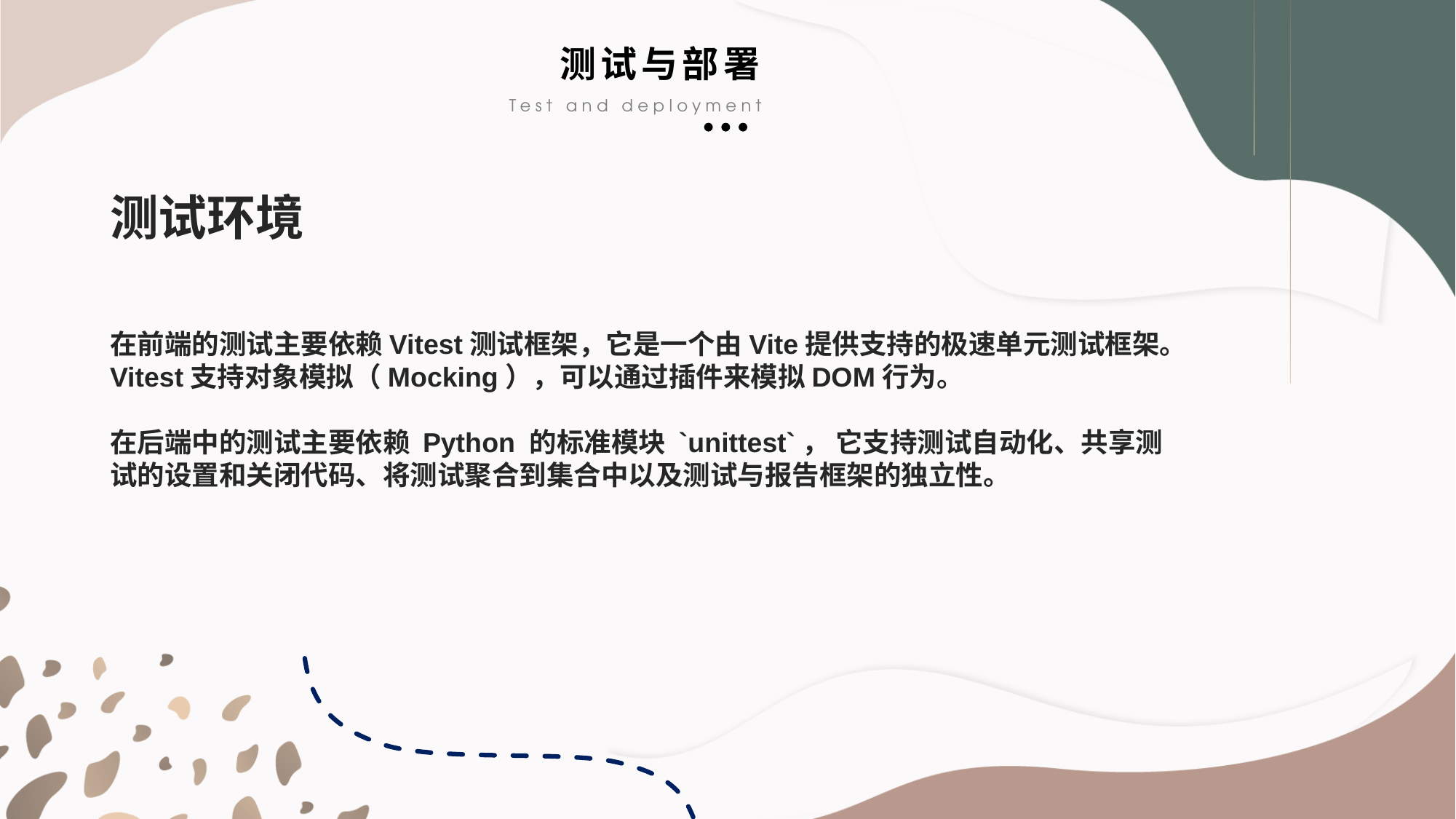

测试与部署
Test and deployment

测试环境
在前端的测试主要依赖Vitest测试框架，它是一个由Vite提供支持的极速单元测试框架。Vitest支持对象模拟（Mocking），可以通过插件来模拟DOM行为。

在后端中的测试主要依赖 Python 的标准模块 `unittest`， 它支持测试自动化、共享测试的设置和关闭代码、将测试聚合到集合中以及测试与报告框架的独立性。